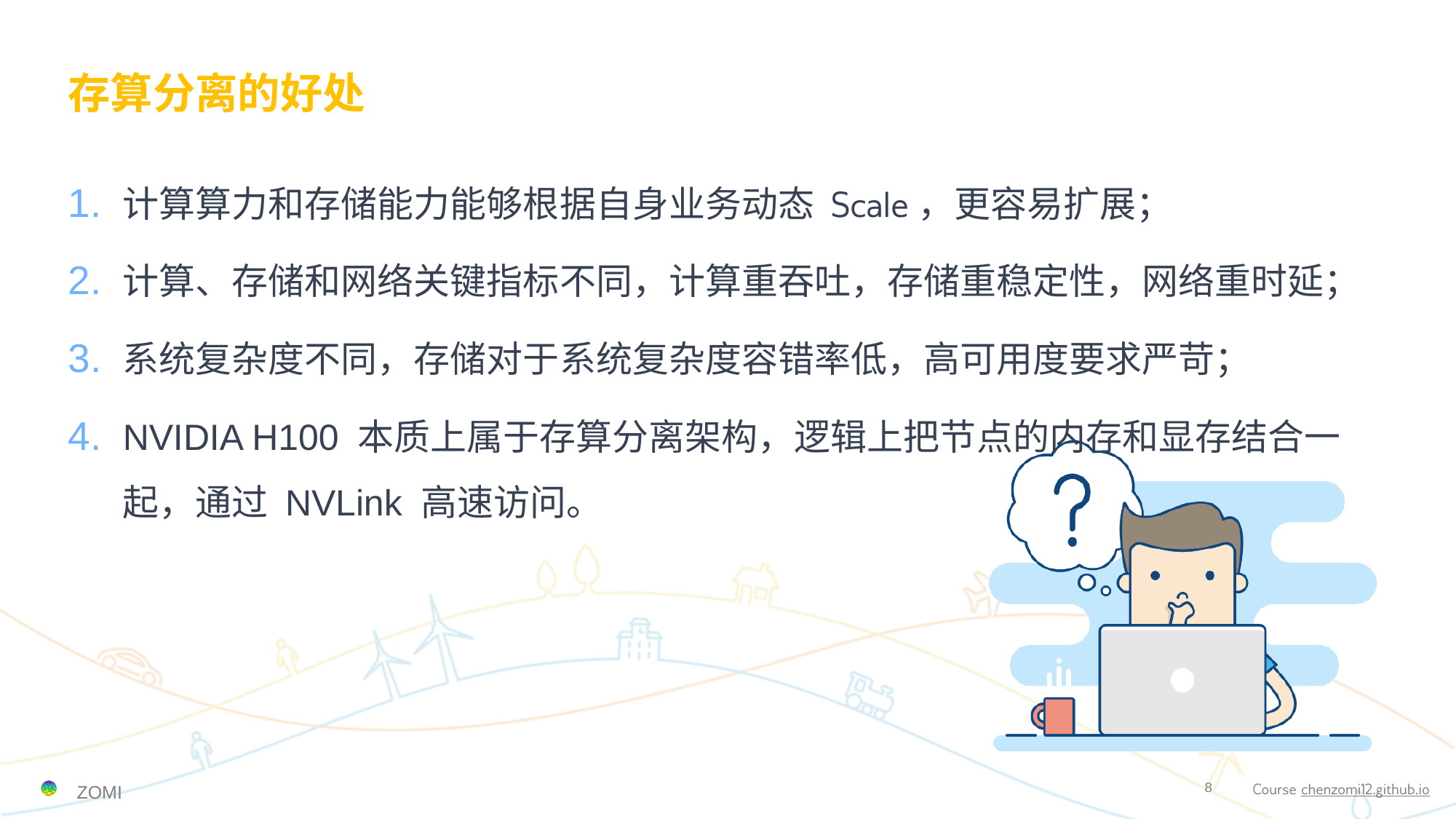

# 存算分离的好处
计算算力和存储能力能够根据自身业务动态 Scale，更容易扩展；
计算、存储和网络关键指标不同，计算重吞吐，存储重稳定性，网络重时延；
系统复杂度不同，存储对于系统复杂度容错率低，高可用度要求严苛；
NVIDIA H100 本质上属于存算分离架构，逻辑上把节点的内存和显存结合一起，通过 NVLink 高速访问。